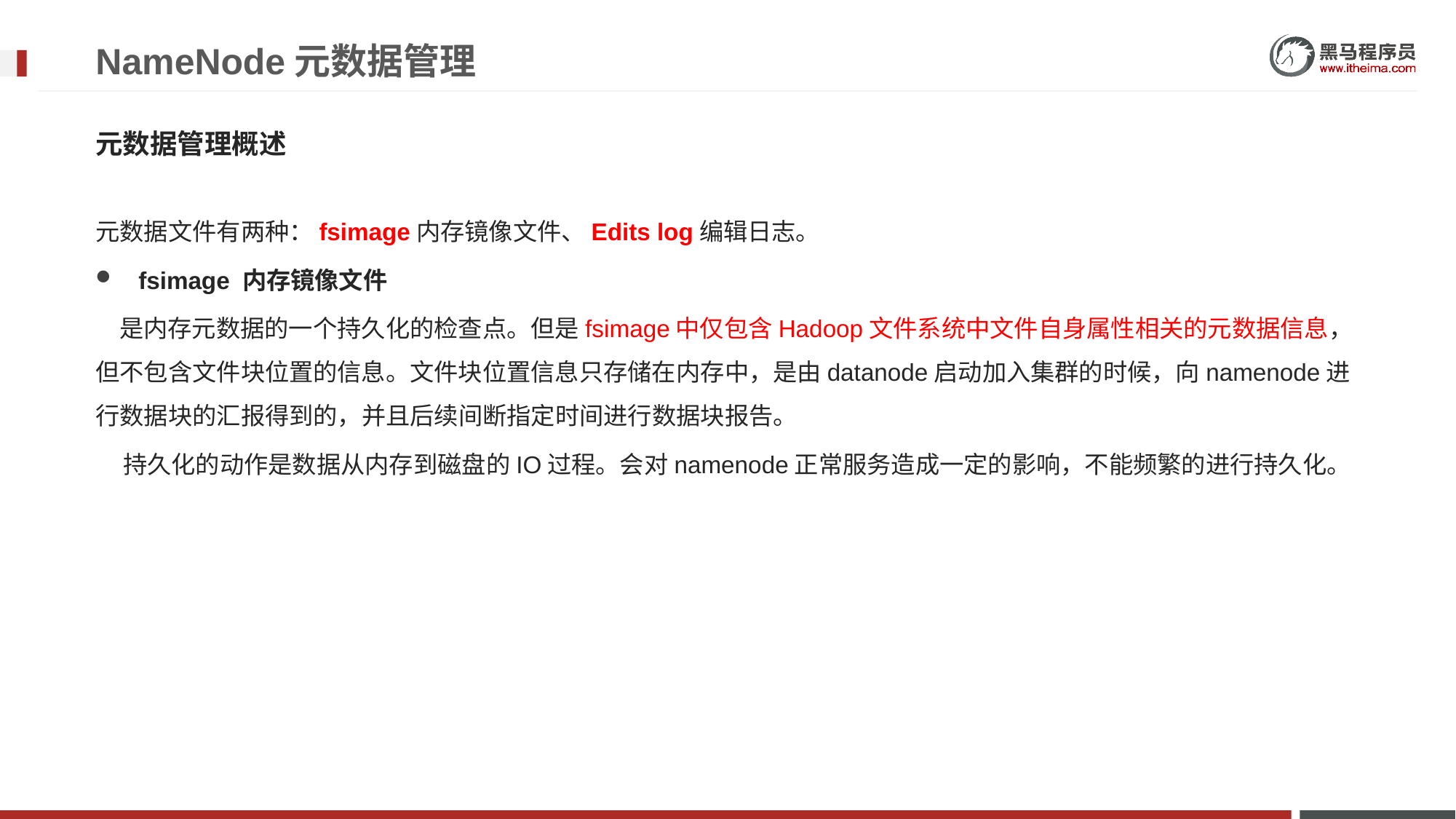

# NameNode元数据管理
元数据管理概述
元数据文件有两种：fsimage内存镜像文件、Edits log编辑日志。
fsimage 内存镜像文件
    是内存元数据的一个持久化的检查点。但是fsimage中仅包含Hadoop文件系统中文件自身属性相关的元数据信息，但不包含文件块位置的信息。文件块位置信息只存储在内存中，是由datanode启动加入集群的时候，向namenode进行数据块的汇报得到的，并且后续间断指定时间进行数据块报告。
    持久化的动作是数据从内存到磁盘的IO过程。会对namenode正常服务造成一定的影响，不能频繁的进行持久化。